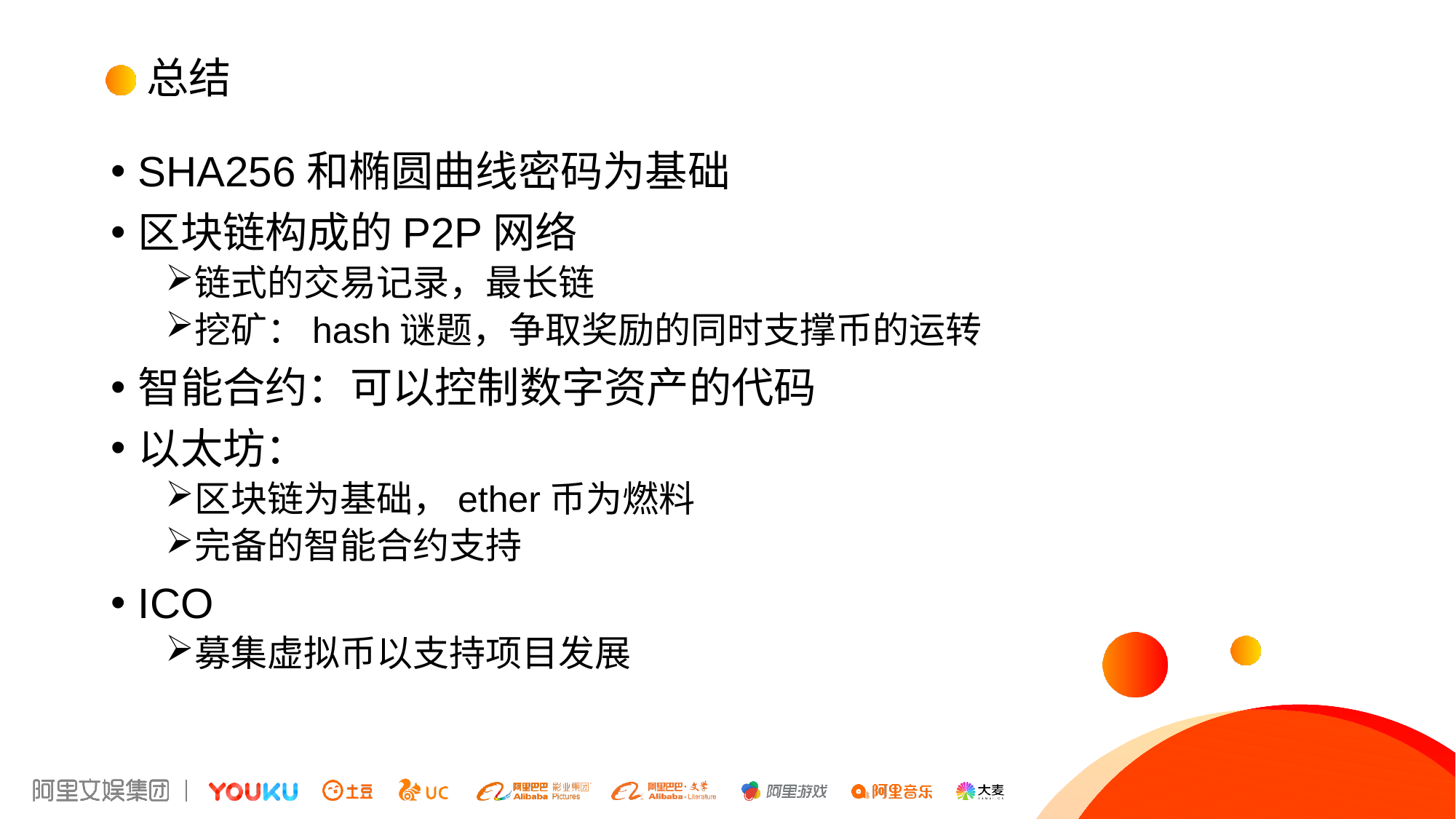

# 总结
SHA256和椭圆曲线密码为基础
区块链构成的P2P网络
链式的交易记录，最长链
挖矿：hash谜题，争取奖励的同时支撑币的运转
智能合约：可以控制数字资产的代码
以太坊：
区块链为基础，ether币为燃料
完备的智能合约支持
ICO
募集虚拟币以支持项目发展